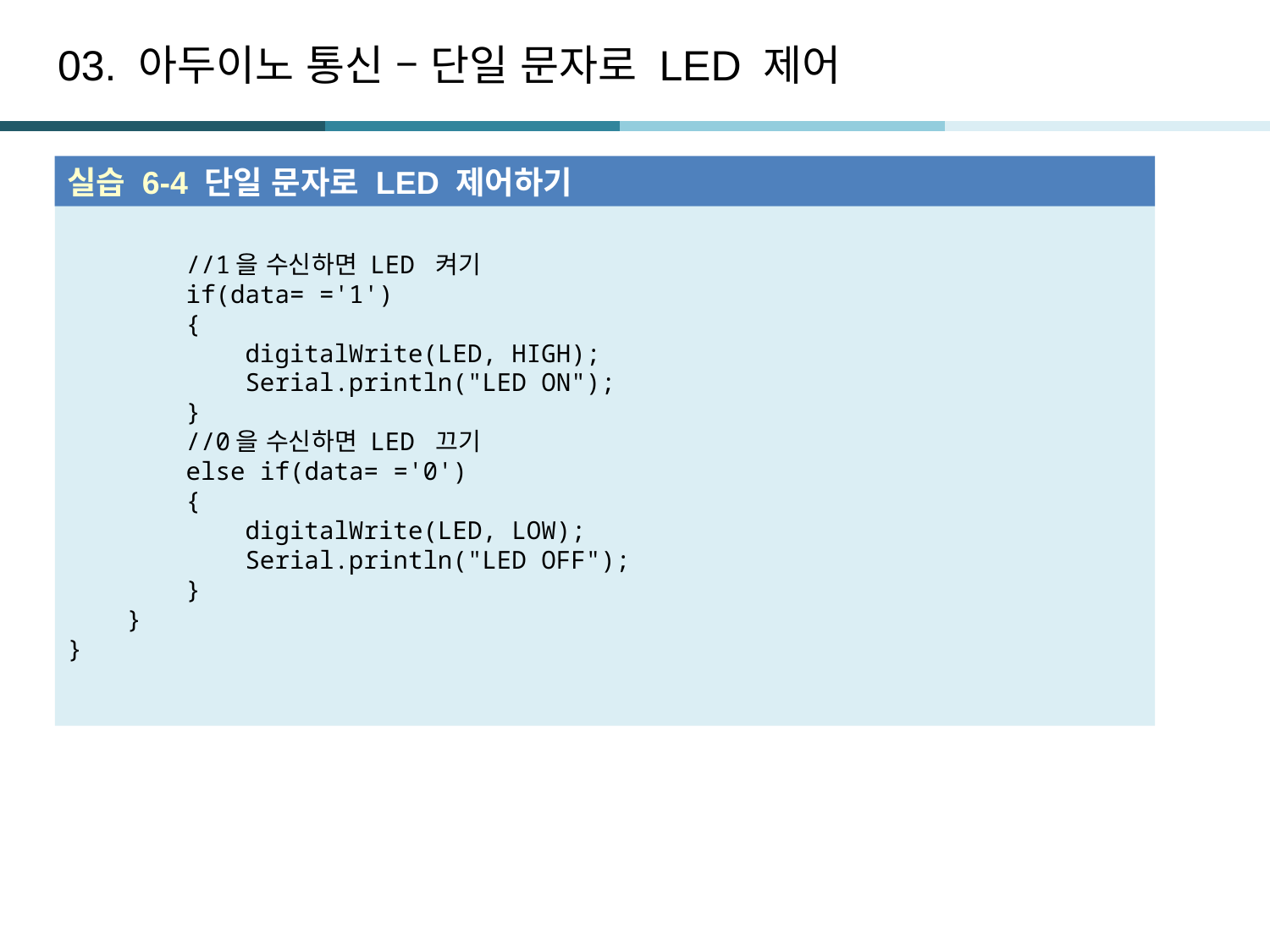

# 03. 아두이노 통신 – 단일 문자로 LED 제어
실습 6-4 단일 문자로 LED 제어하기
        //1을 수신하면 LED 켜기
        if(data= ='1')
        {
            digitalWrite(LED, HIGH);
            Serial.println("LED ON");
        }
        //0을 수신하면 LED 끄기
        else if(data= ='0')
        {
            digitalWrite(LED, LOW);
            Serial.println("LED OFF");
        }
    }
}